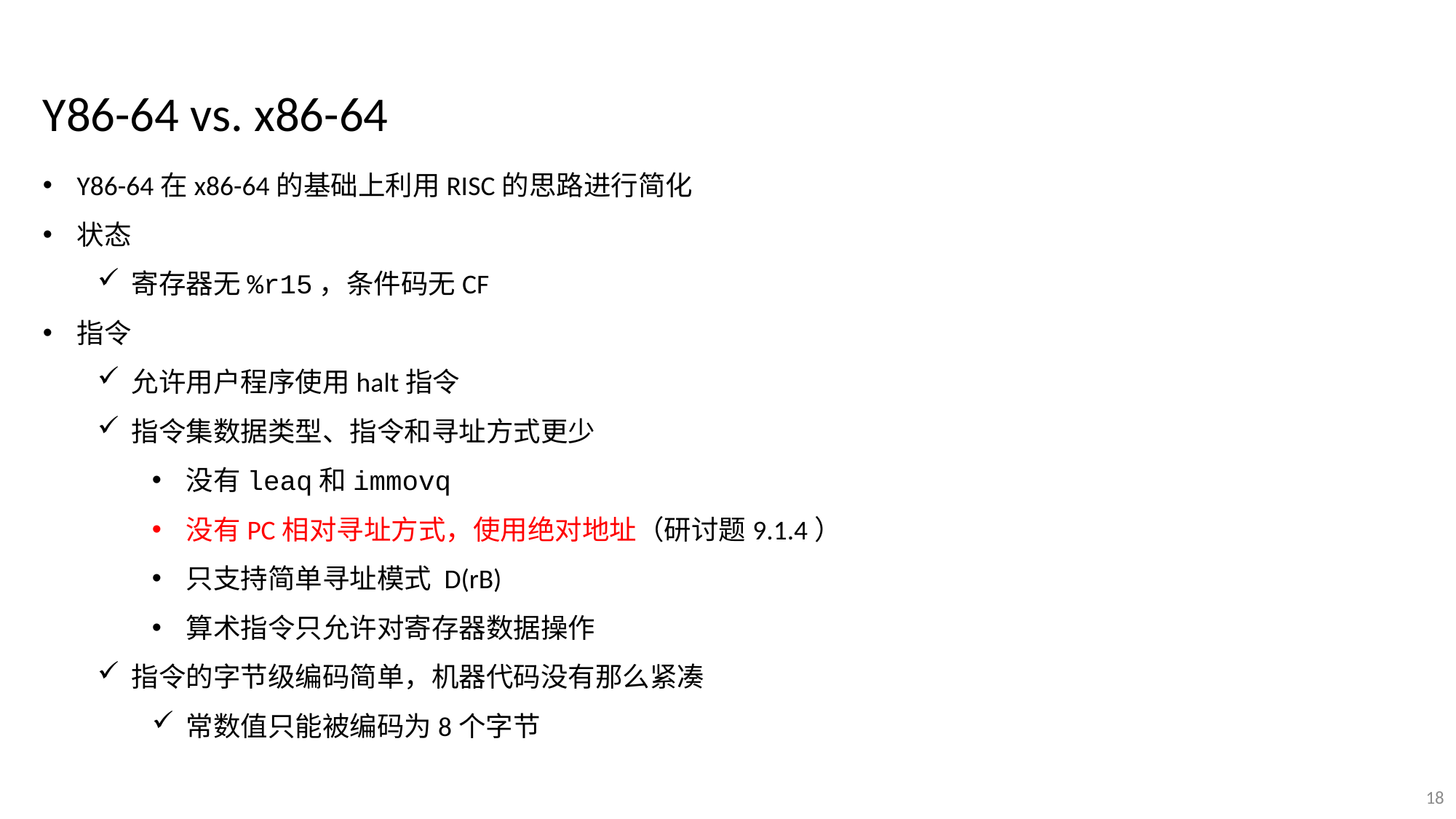

Y86-64 vs. x86-64
Y86-64在x86-64的基础上利用RISC的思路进行简化
状态
寄存器无%r15，条件码无CF
指令
允许用户程序使用halt指令
指令集数据类型、指令和寻址方式更少
没有leaq和immovq
没有PC相对寻址方式，使用绝对地址（研讨题9.1.4）
只支持简单寻址模式 D(rB)
算术指令只允许对寄存器数据操作
指令的字节级编码简单，机器代码没有那么紧凑
常数值只能被编码为8个字节
18